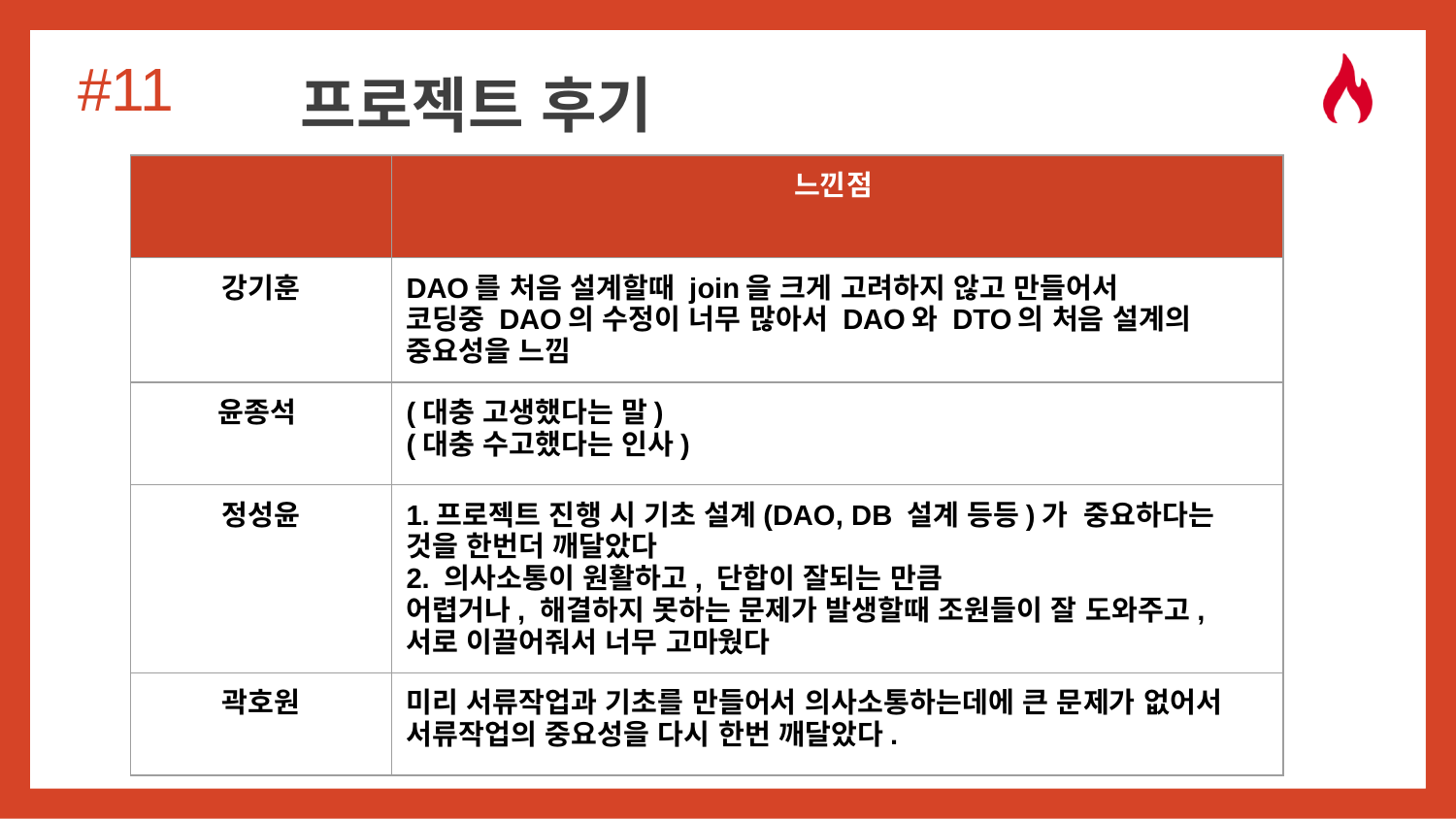

#11
# 프로젝트 후기
|  | 느낀점 |
| --- | --- |
| 강기훈 | DAO를 처음 설계할때 join을 크게 고려하지 않고 만들어서 코딩중 DAO의 수정이 너무 많아서 DAO와 DTO의 처음 설계의 중요성을 느낌 |
| 윤종석 | (대충 고생했다는 말) (대충 수고했다는 인사) |
| 정성윤 | 1.프로젝트 진행 시 기초 설계(DAO, DB 설계 등등)가 중요하다는 것을 한번더 깨달았다 2. 의사소통이 원활하고, 단합이 잘되는 만큼 어렵거나, 해결하지 못하는 문제가 발생할때 조원들이 잘 도와주고, 서로 이끌어줘서 너무 고마웠다 |
| 곽호원 | 미리 서류작업과 기초를 만들어서 의사소통하는데에 큰 문제가 없어서 서류작업의 중요성을 다시 한번 깨달았다. |